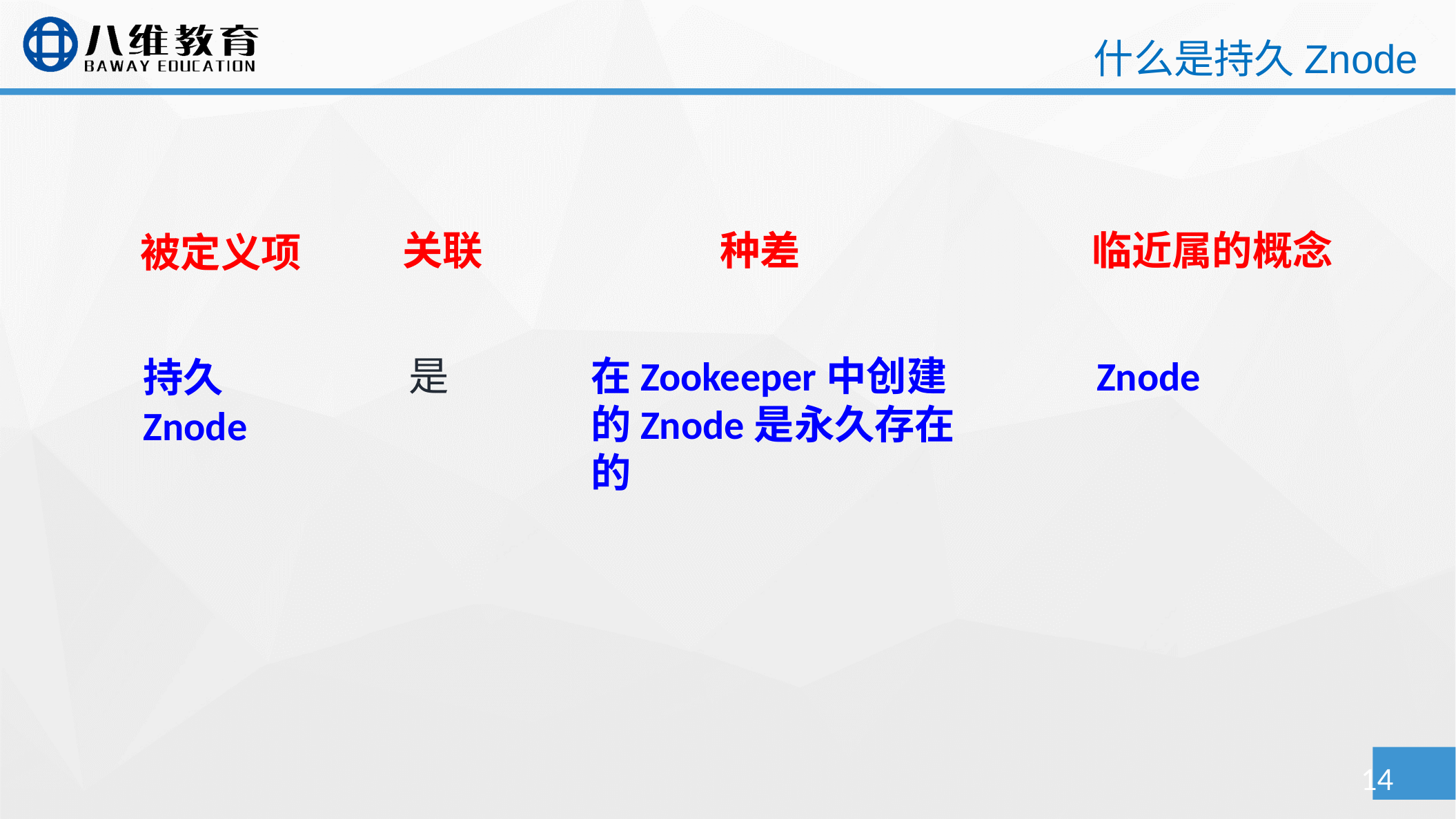

什么是持久Znode
临近属的概念
关联
种差
被定义项
在Zookeeper中创建的Znode是永久存在的
Znode
       是
持久Znode